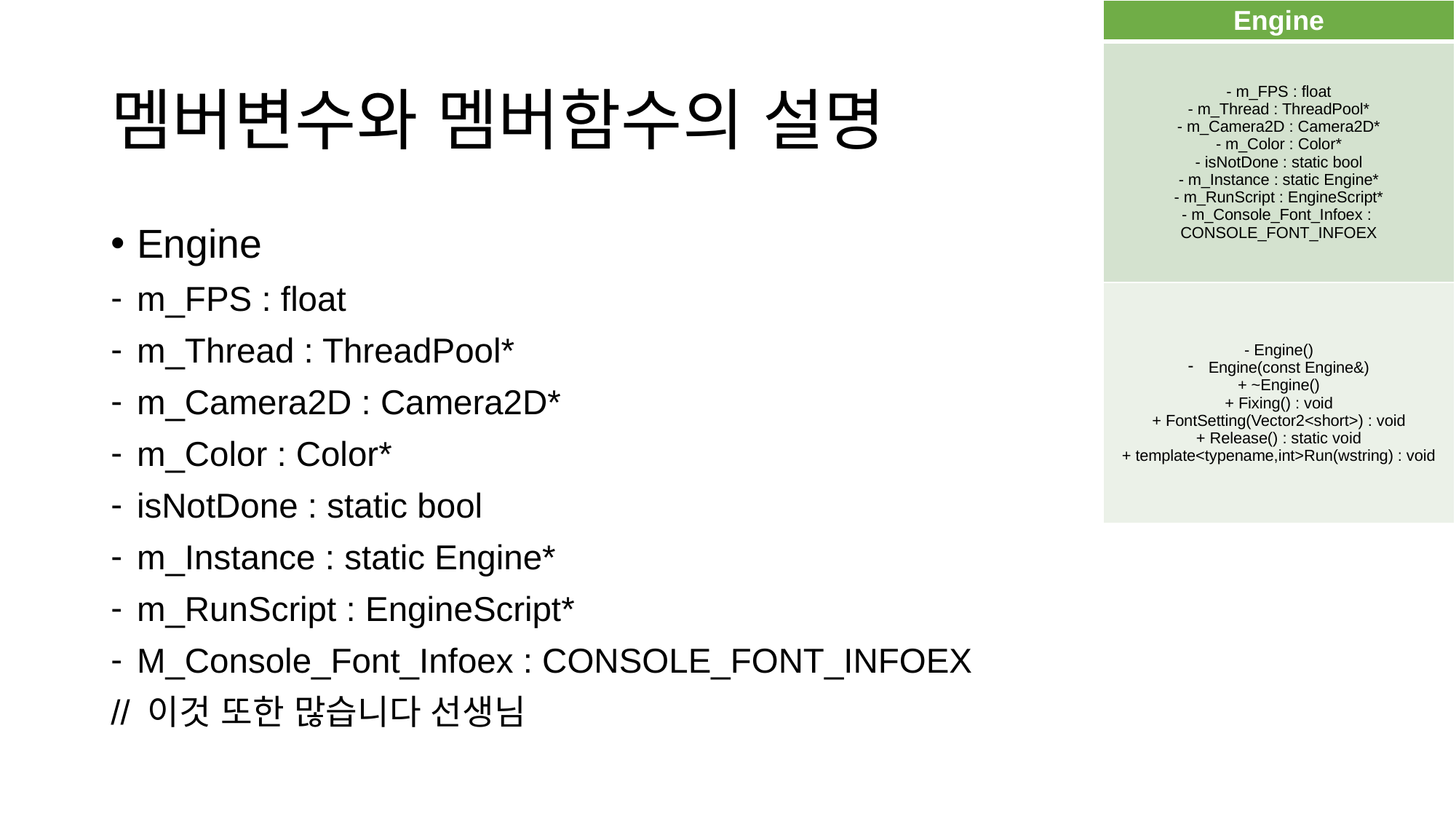

| Engine |
| --- |
| - m\_FPS : float - m\_Thread : ThreadPool\* - m\_Camera2D : Camera2D\* - m\_Color : Color\* - isNotDone : static bool - m\_Instance : static Engine\* - m\_RunScript : EngineScript\* - m\_Console\_Font\_Infoex : CONSOLE\_FONT\_INFOEX |
| - Engine() Engine(const Engine&) + ~Engine() + Fixing() : void + FontSetting(Vector2<short>) : void + Release() : static void + template<typename,int>Run(wstring) : void |
# 멤버변수와 멤버함수의 설명
Engine
m_FPS : float
m_Thread : ThreadPool*
m_Camera2D : Camera2D*
m_Color : Color*
isNotDone : static bool
m_Instance : static Engine*
m_RunScript : EngineScript*
M_Console_Font_Infoex : CONSOLE_FONT_INFOEX
// 이것 또한 많습니다 선생님